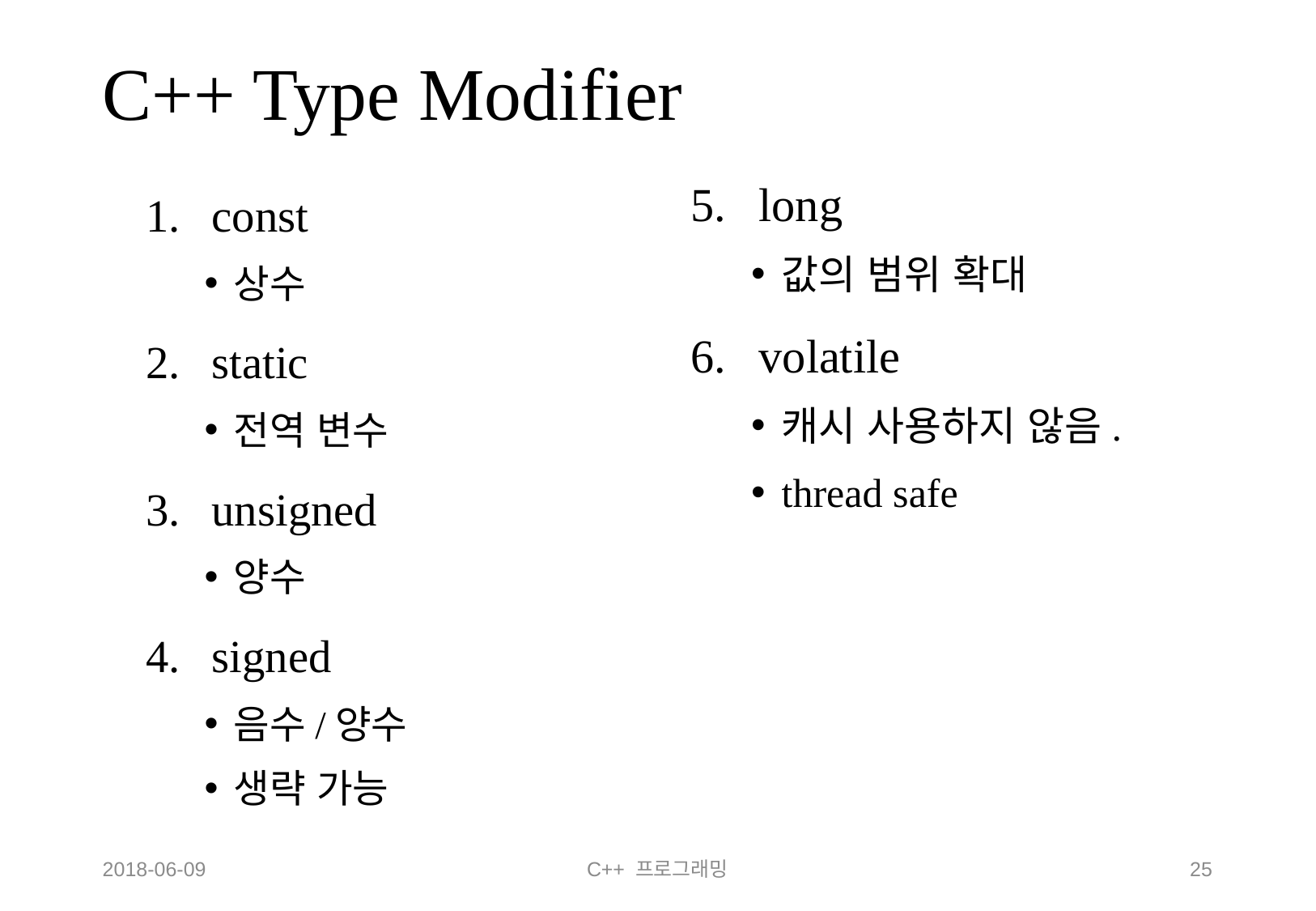

# C++ Type Modifier
long
값의 범위 확대
volatile
캐시 사용하지 않음.
thread safe
const
상수
static
전역 변수
unsigned
양수
signed
음수/양수
생략 가능
2018-06-09
C++ 프로그래밍
25